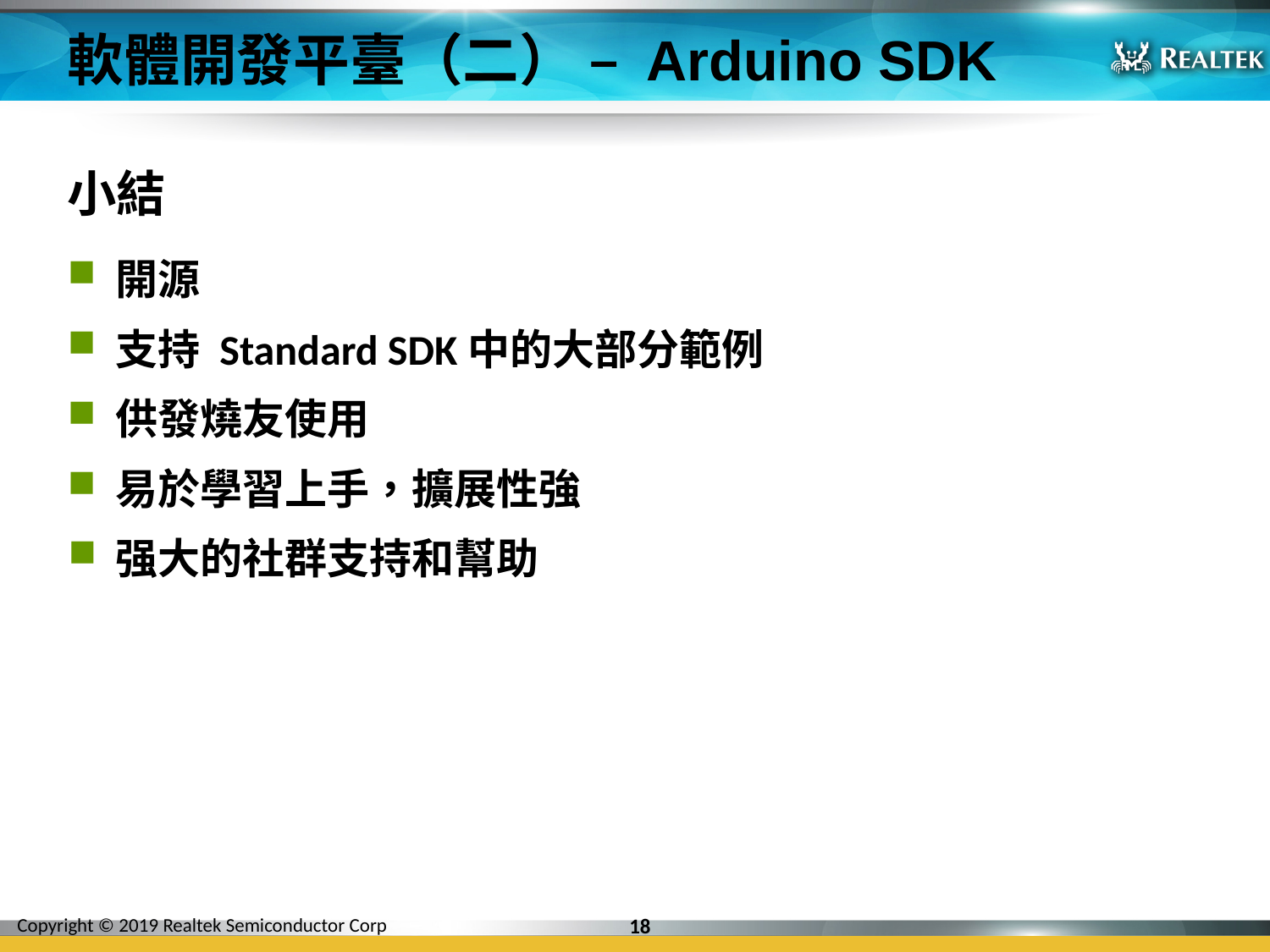

# 軟體開發平臺（二） – Arduino SDK
小結
開源
支持 Standard SDK中的大部分範例

供發燒友使用
易於學習上手，擴展性強
强大的社群支持和幫助